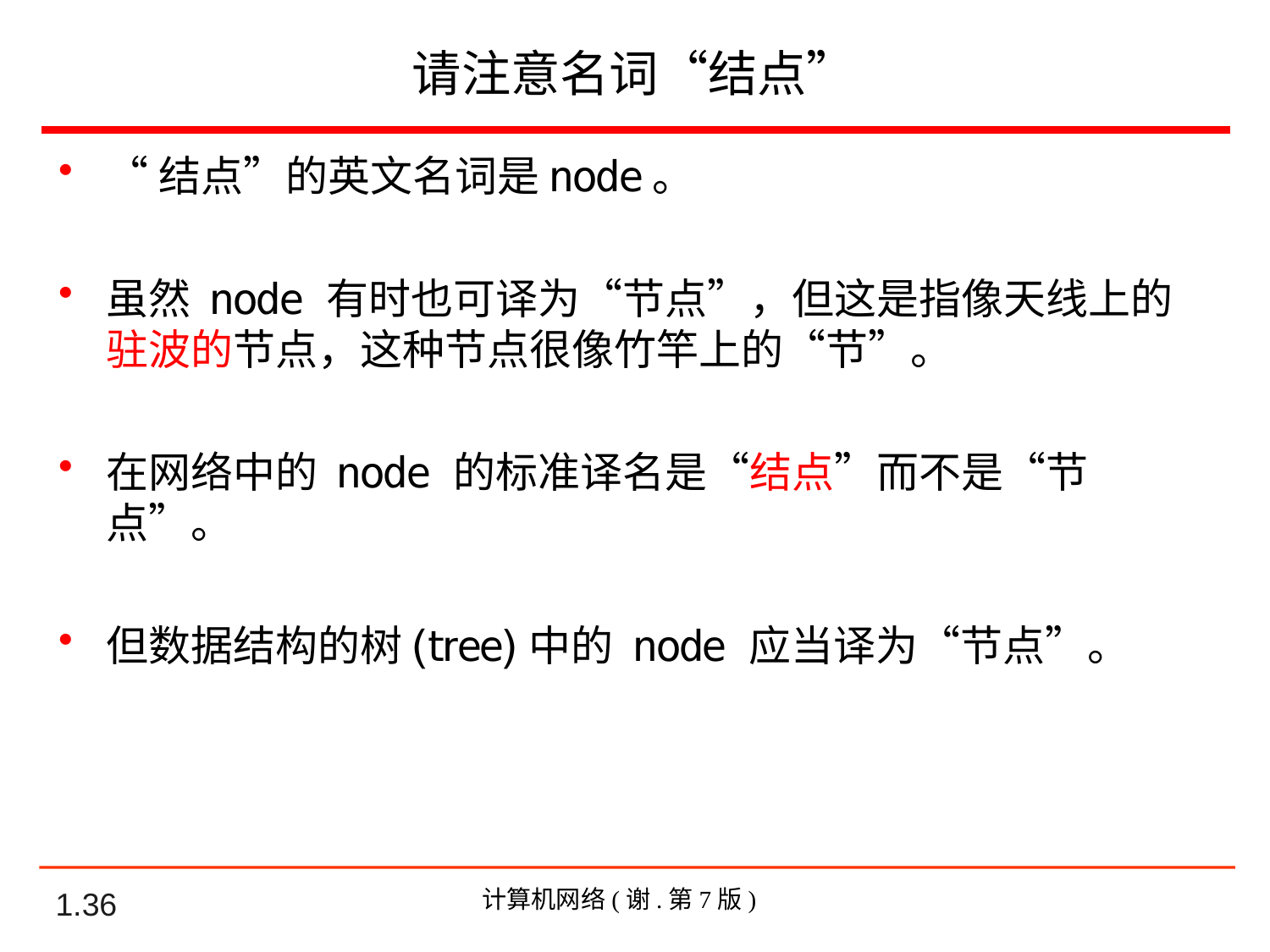

请注意名词“结点”
“结点”的英文名词是node。

虽然 node 有时也可译为“节点”，但这是指像天线上的驻波的节点，这种节点很像竹竿上的“节”。

在网络中的 node 的标准译名是“结点”而不是“节点”。

但数据结构的树(tree)中的 node 应当译为“节点”。